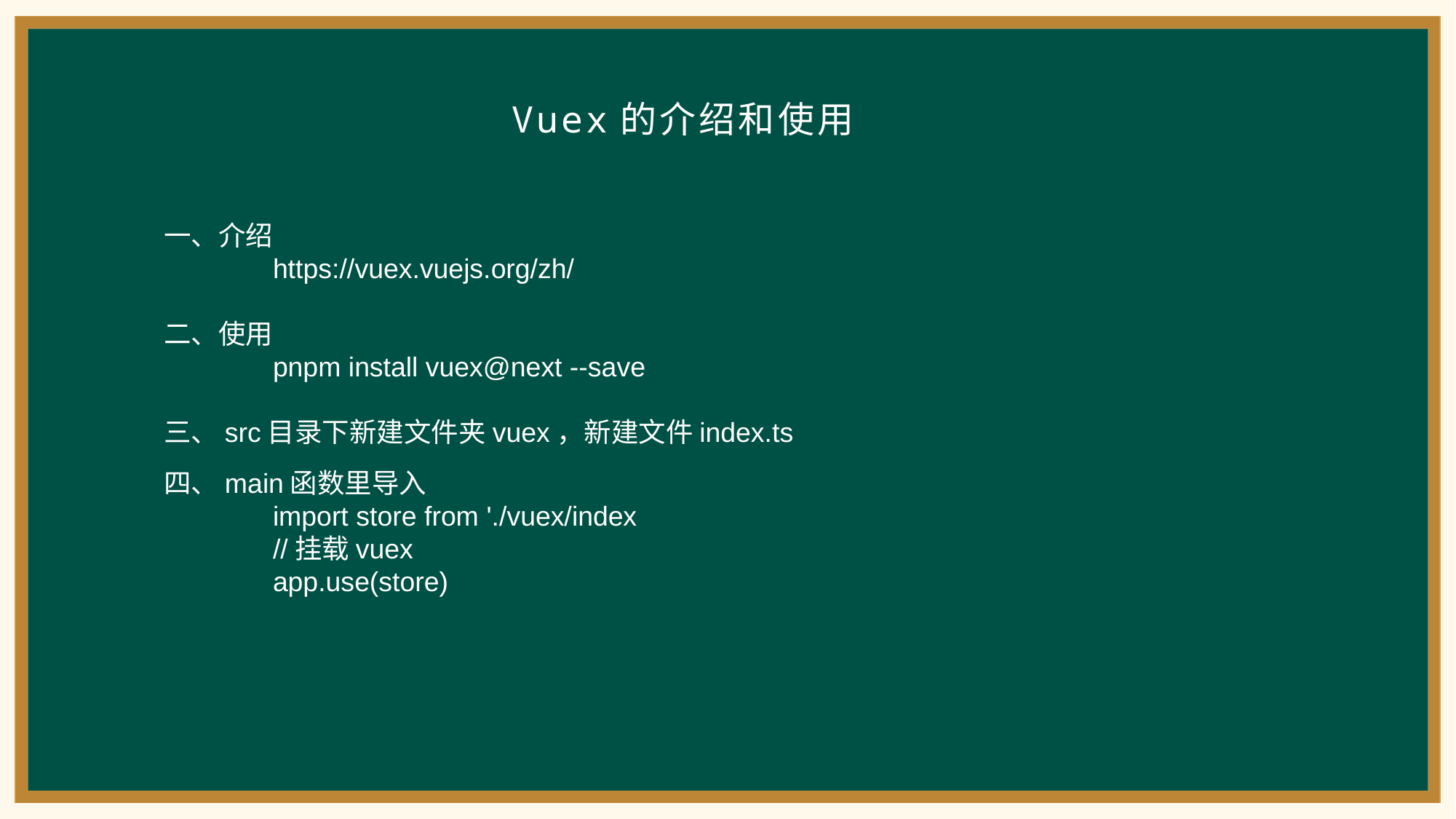

Vuex的介绍和使用
一、介绍
	https://vuex.vuejs.org/zh/

二、使用
	pnpm install vuex@next --save

三、src目录下新建文件夹vuex，新建文件index.ts

四、main函数里导入
	import store from './vuex/index
	//挂载vuex
	app.use(store)